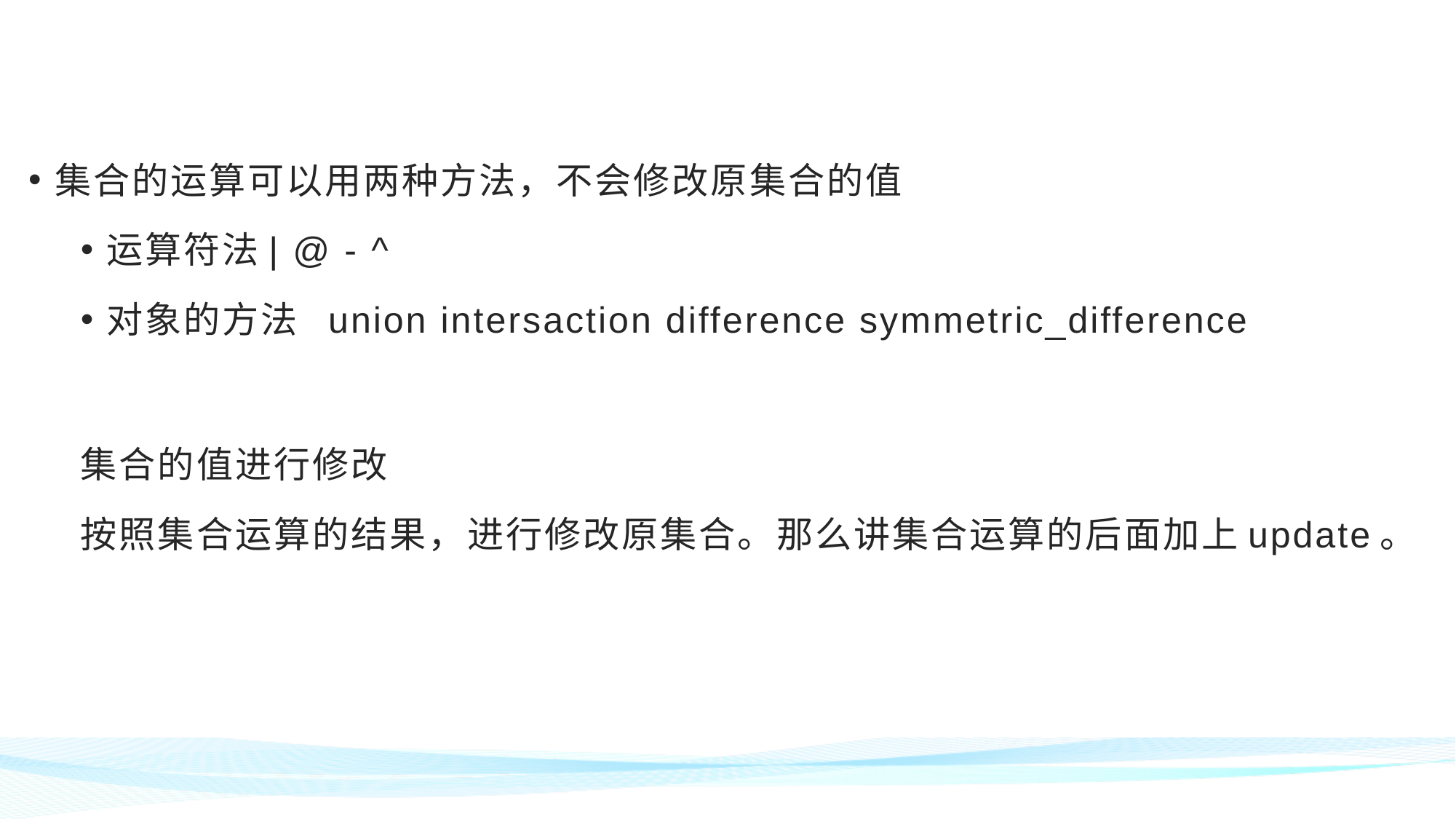

#
集合的运算可以用两种方法，不会修改原集合的值
运算符法| @ - ^
对象的方法  union intersaction difference symmetric_difference

集合的值进行修改
按照集合运算的结果，进行修改原集合。那么讲集合运算的后面加上update。

93